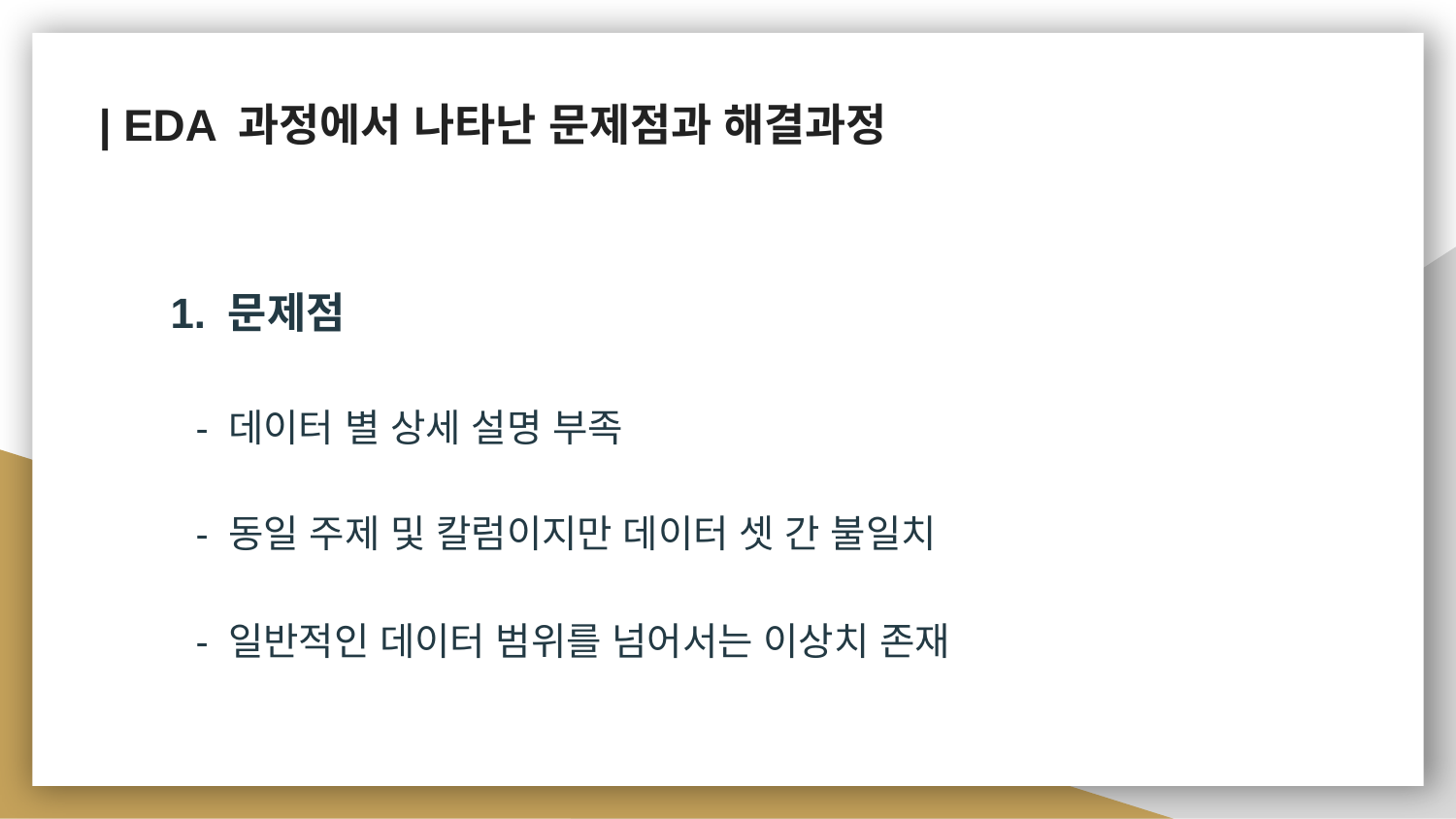

# | EDA 과정에서 나타난 문제점과 해결과정
1. 문제점
- 데이터 별 상세 설명 부족
- 동일 주제 및 칼럼이지만 데이터 셋 간 불일치
- 일반적인 데이터 범위를 넘어서는 이상치 존재